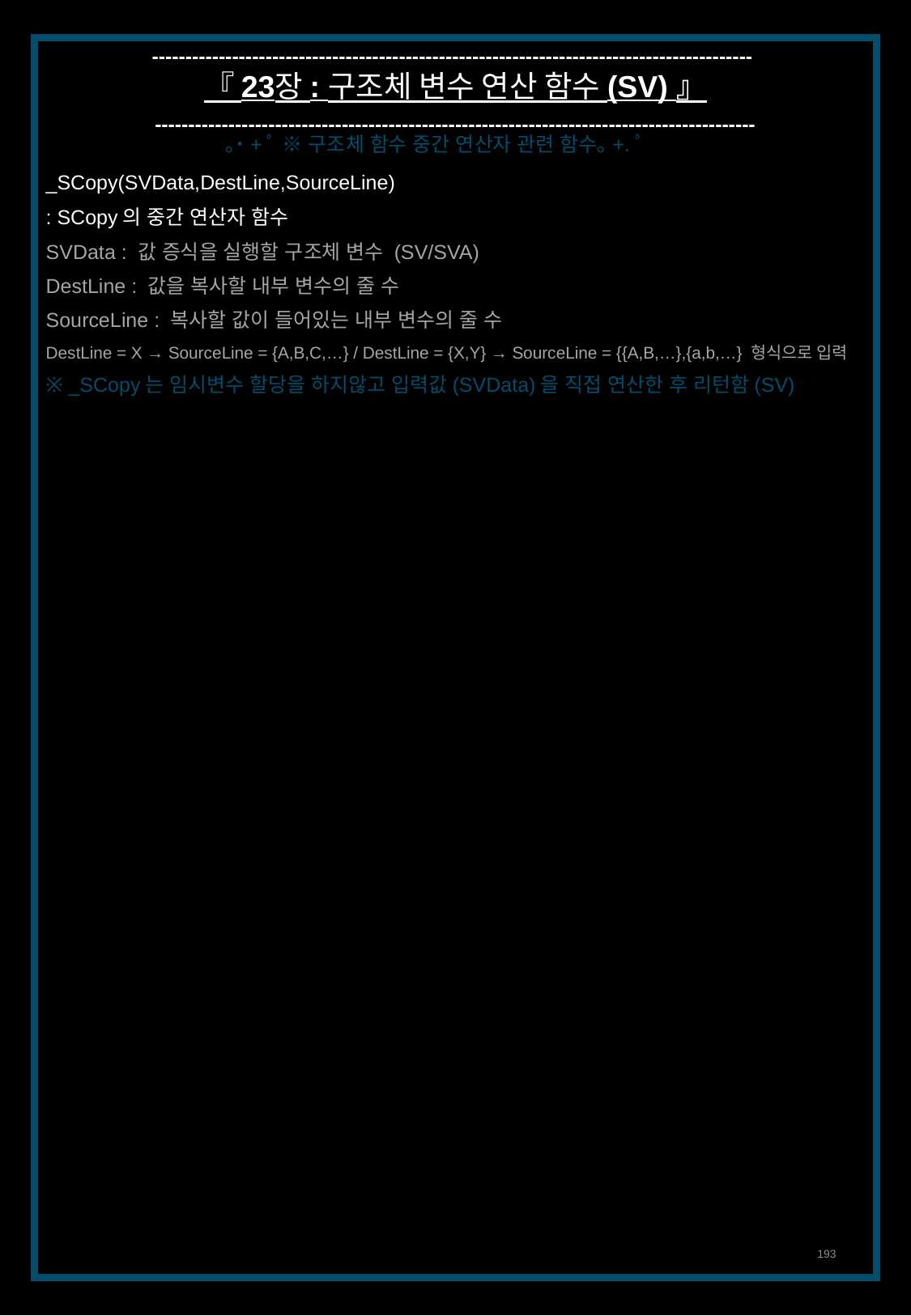

------------------------------------------------------------------------------------------
『 23장 : 구조체 변수 연산 함수 (SV) 』
------------------------------------------------------------------------------------------

｡˙+ﾟ ※ 구조체 함수 중간 연산자 관련 함수｡+.ﾟ
_SCopy(SVData,DestLine,SourceLine)
: SCopy의 중간 연산자 함수
SVData : 값 증식을 실행할 구조체 변수 (SV/SVA)
DestLine : 값을 복사할 내부 변수의 줄 수
SourceLine : 복사할 값이 들어있는 내부 변수의 줄 수
DestLine = X → SourceLine = {A,B,C,…} / DestLine = {X,Y} → SourceLine = {{A,B,…},{a,b,…} 형식으로 입력
※ _SCopy는 임시변수 할당을 하지않고 입력값(SVData)을 직접 연산한 후 리턴함(SV)
193